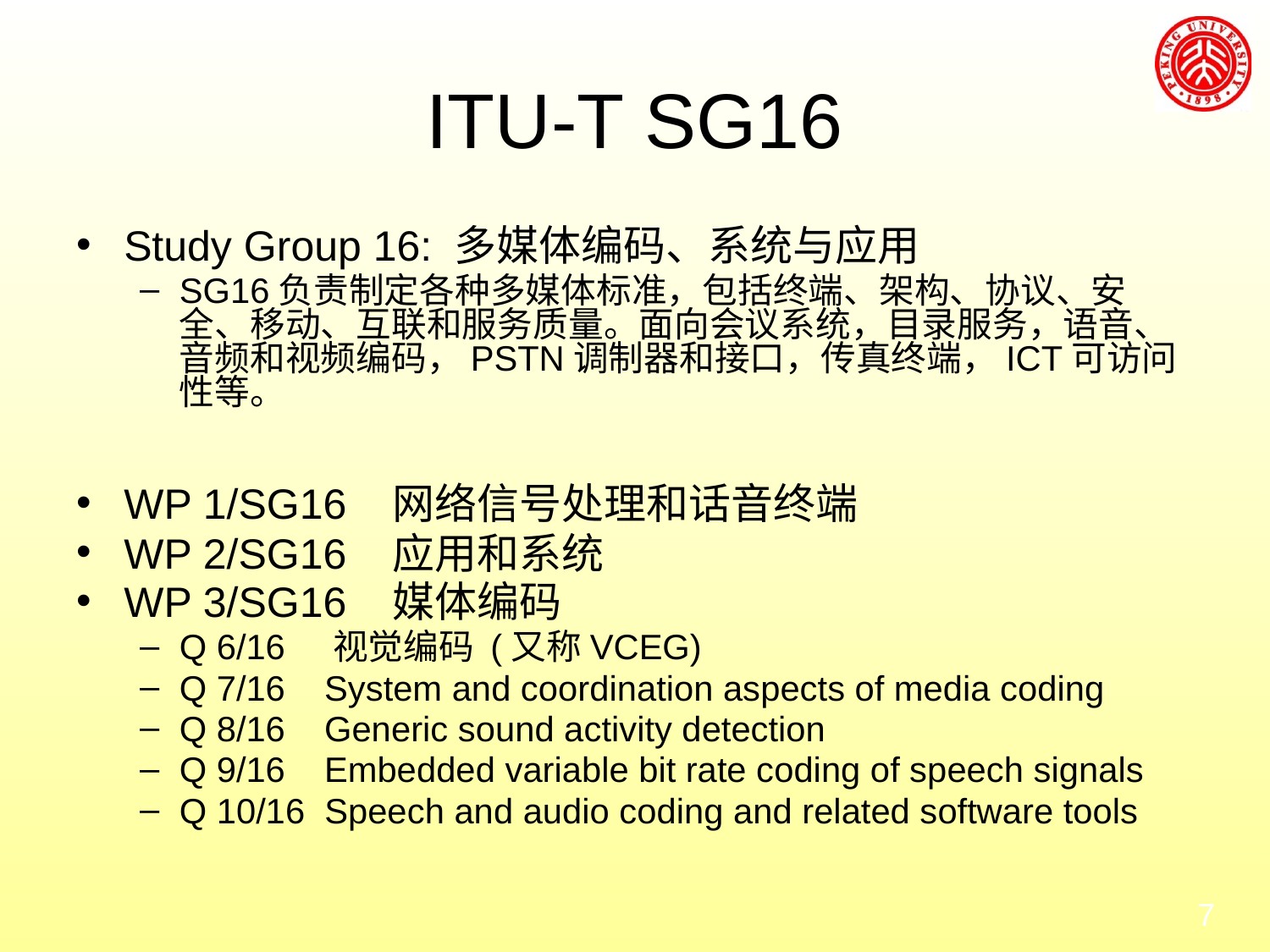

# ITU-T SG16
Study Group 16: 多媒体编码、系统与应用
SG16负责制定各种多媒体标准，包括终端、架构、协议、安全、移动、互联和服务质量。面向会议系统，目录服务，语音、音频和视频编码，PSTN调制器和接口，传真终端，ICT可访问性等。

WP 1/SG16   网络信号处理和话音终端
WP 2/SG16   应用和系统
WP 3/SG16   媒体编码
Q 6/16    视觉编码 (又称VCEG)
Q 7/16    System and coordination aspects of media coding
Q 8/16    Generic sound activity detection
Q 9/16    Embedded variable bit rate coding of speech signals
Q 10/16  Speech and audio coding and related software tools